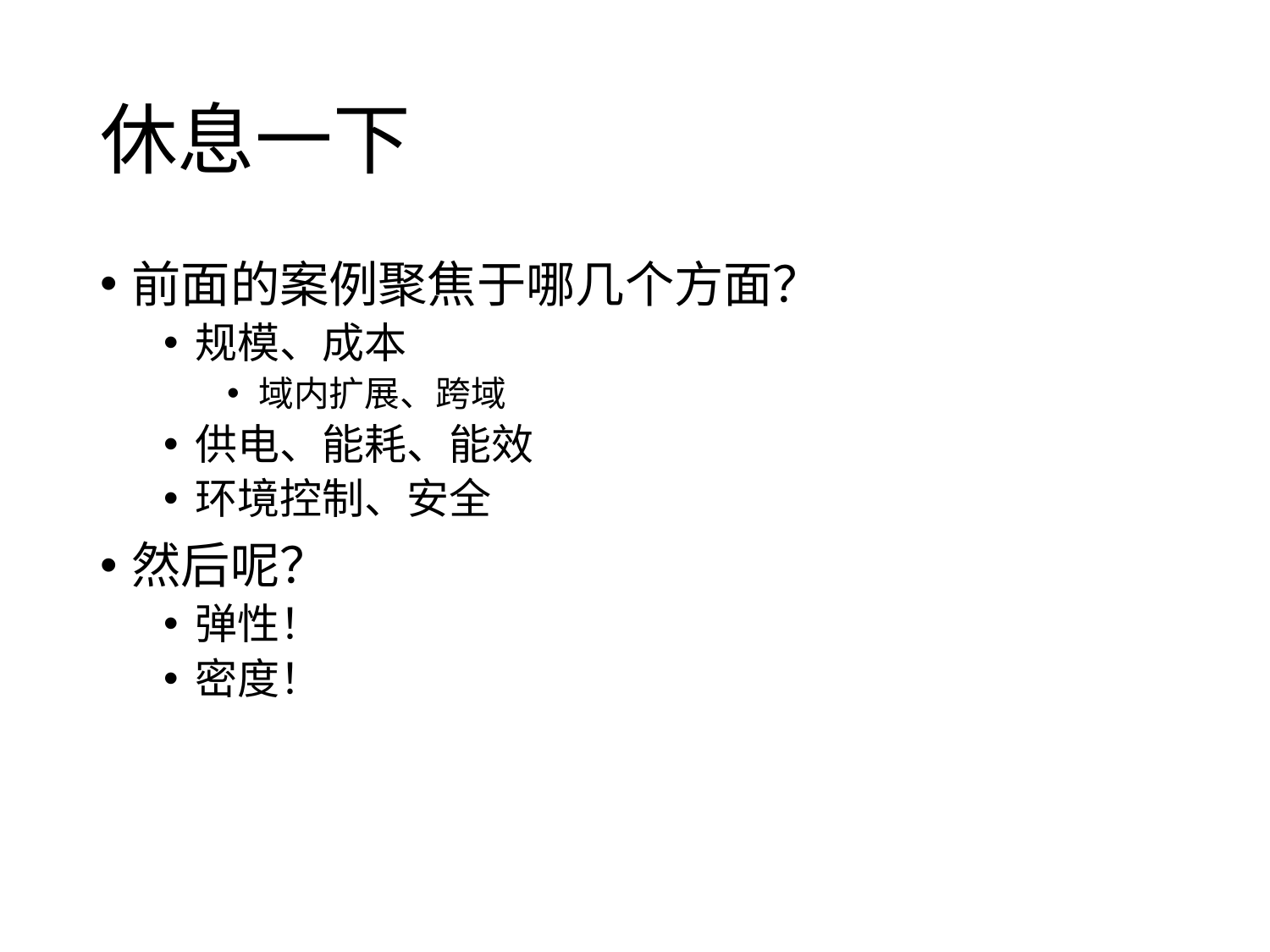

# 休息一下
前面的案例聚焦于哪几个方面？
规模、成本
域内扩展、跨域
供电、能耗、能效
环境控制、安全
然后呢？
弹性！
密度！